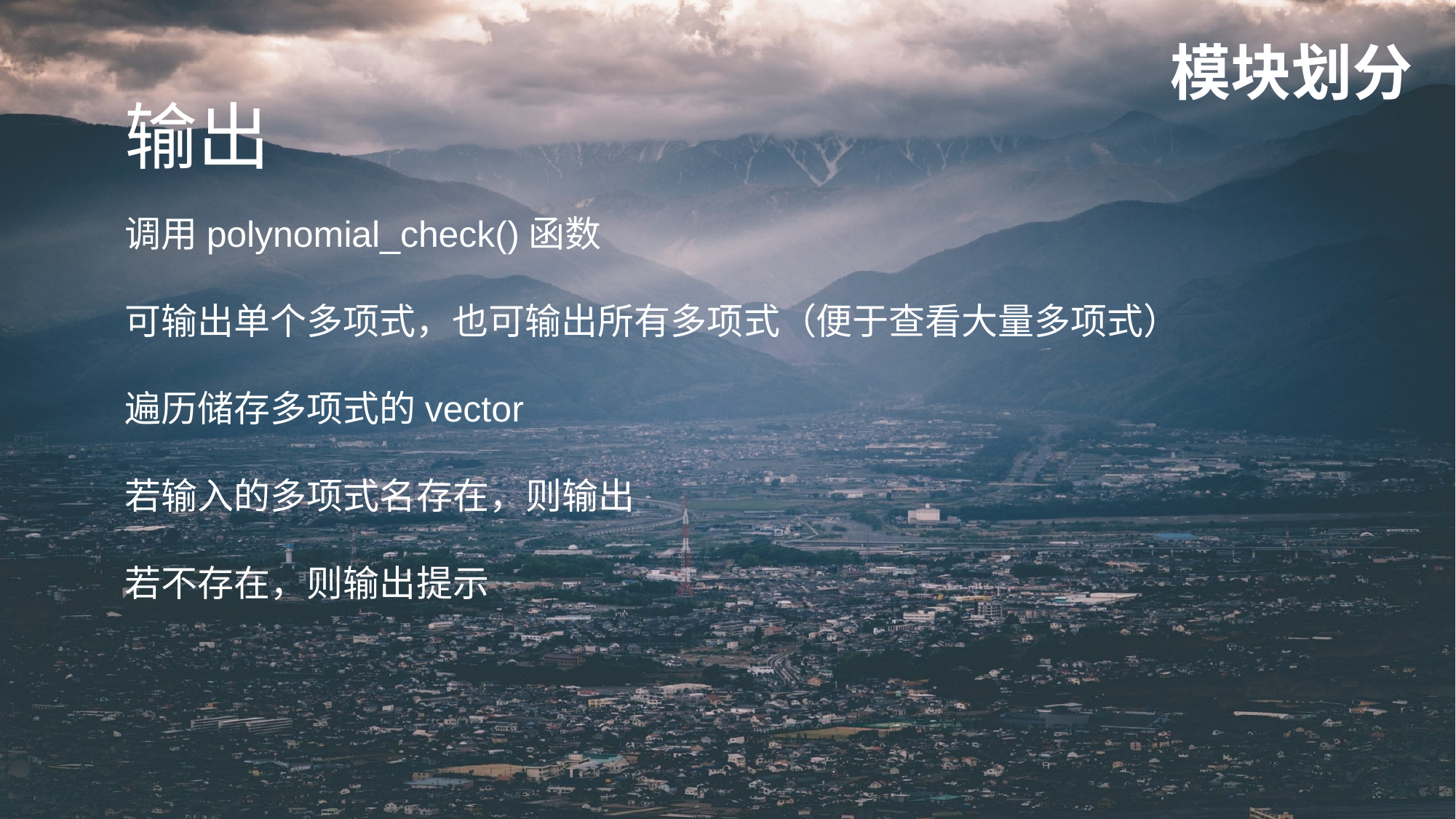

模块划分
输出

调用polynomial_check()函数

可输出单个多项式，也可输出所有多项式（便于查看大量多项式）

遍历储存多项式的vector

若输入的多项式名存在，则输出

若不存在，则输出提示